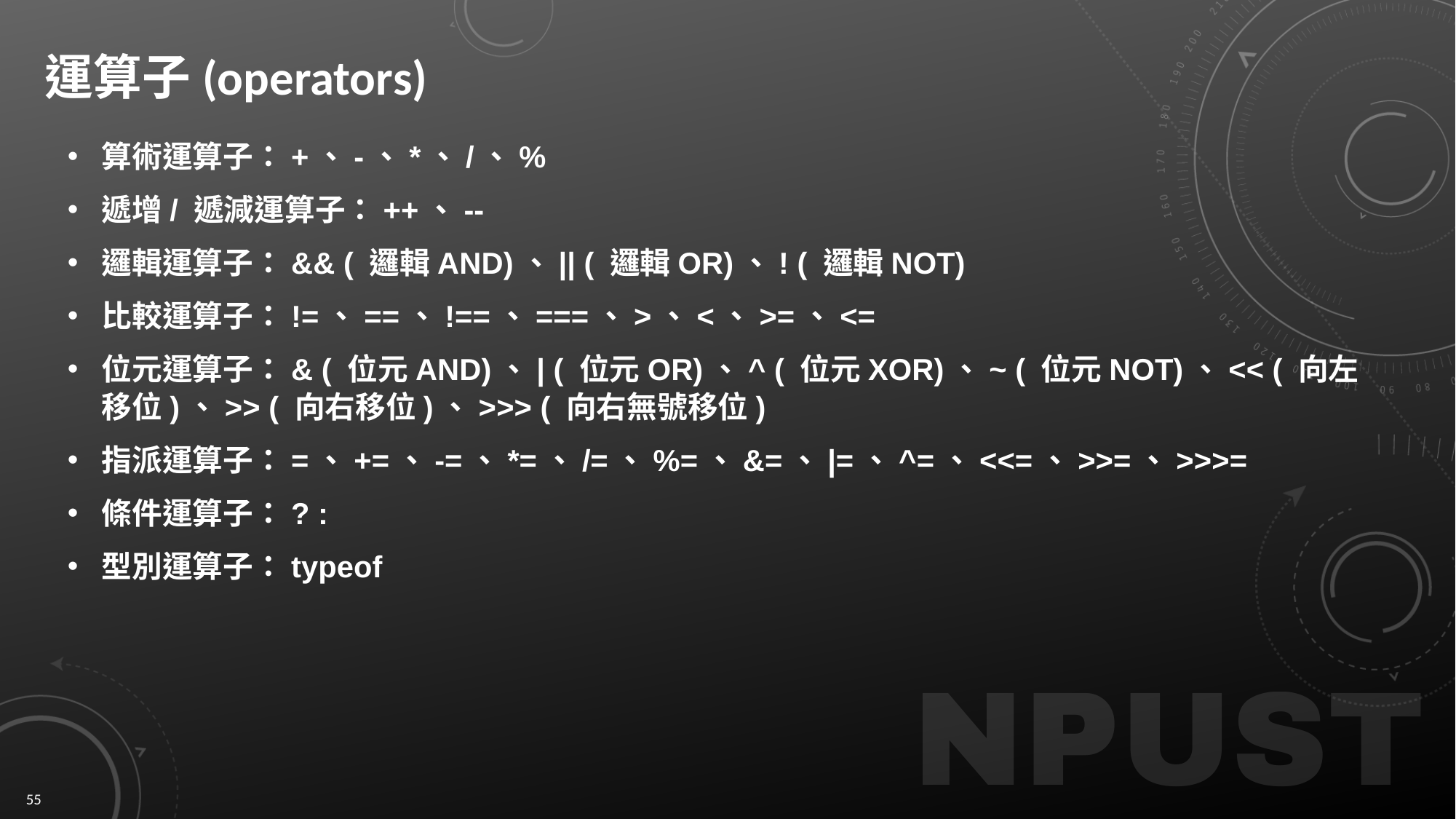

# 運算子(operators)
算術運算子：+、-、*、/、%
遞增/ 遞減運算子：++、--
邏輯運算子：&& ( 邏輯AND)、|| ( 邏輯OR)、! ( 邏輯NOT)
比較運算子：!=、==、!==、===、>、<、>=、<=
位元運算子：& ( 位元AND)、| ( 位元OR)、^ ( 位元XOR)、~ ( 位元NOT)、<< ( 向左移位)、>> ( 向右移位)、>>> ( 向右無號移位)
指派運算子：=、+=、-=、*=、/=、%=、&=、|=、^=、<<=、>>=、>>>=
條件運算子：? :
型別運算子：typeof